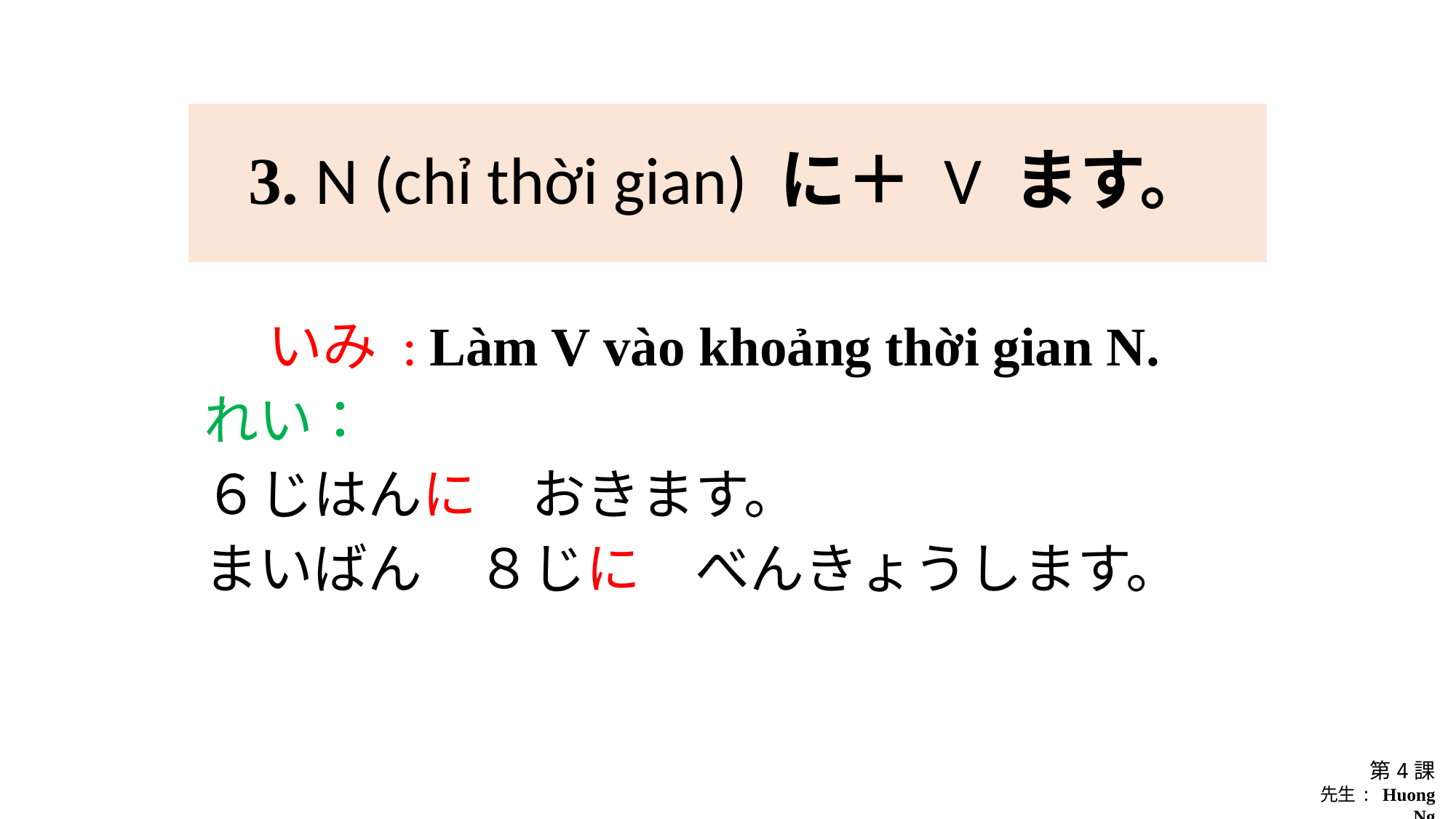

# 3. N (chỉ thời gian) に＋ V ます。
いみ : Làm V vào khoảng thời gian N.
れい：
６じはんに　おきます。
まいばん　８じに　べんきょうします。
第4課
先生: Huong Ng